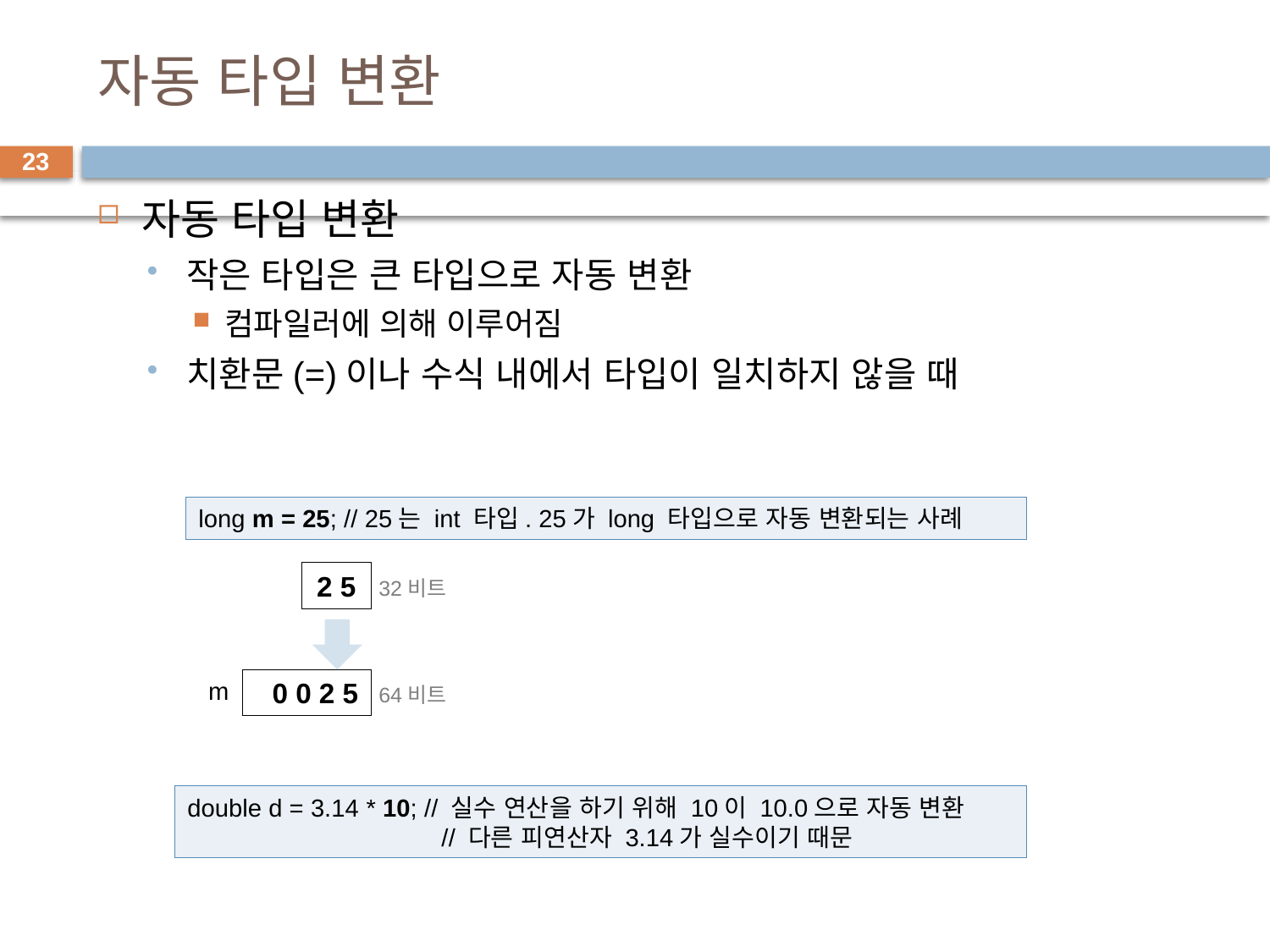

# 자동 타입 변환
23
자동 타입 변환
작은 타입은 큰 타입으로 자동 변환
컴파일러에 의해 이루어짐
치환문(=)이나 수식 내에서 타입이 일치하지 않을 때

long m = 25; // 25는 int 타입. 25가 long 타입으로 자동 변환되는 사례
2 5
32비트

m
0 0 2 5
64비트
double d = 3.14 * 10; // 실수 연산을 하기 위해 10이 10.0으로 자동 변환
		// 다른 피연산자 3.14가 실수이기 때문